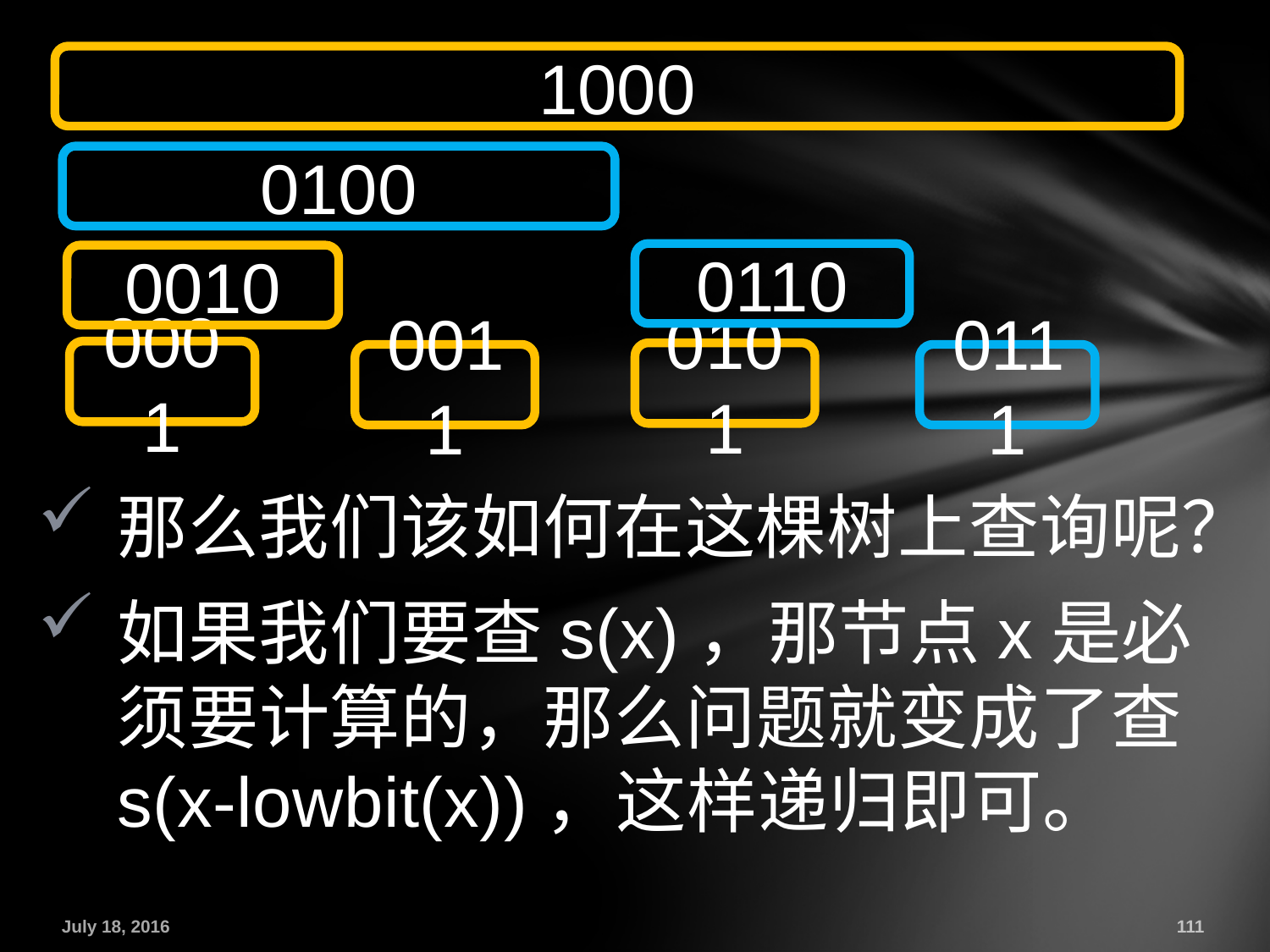

1000
0100
0110
0010
0001
0101
0011
0111
那么我们该如何在这棵树上查询呢？
如果我们要查s(x)，那节点x是必须要计算的，那么问题就变成了查s(x-lowbit(x))，这样递归即可。
July 18, 2016

111